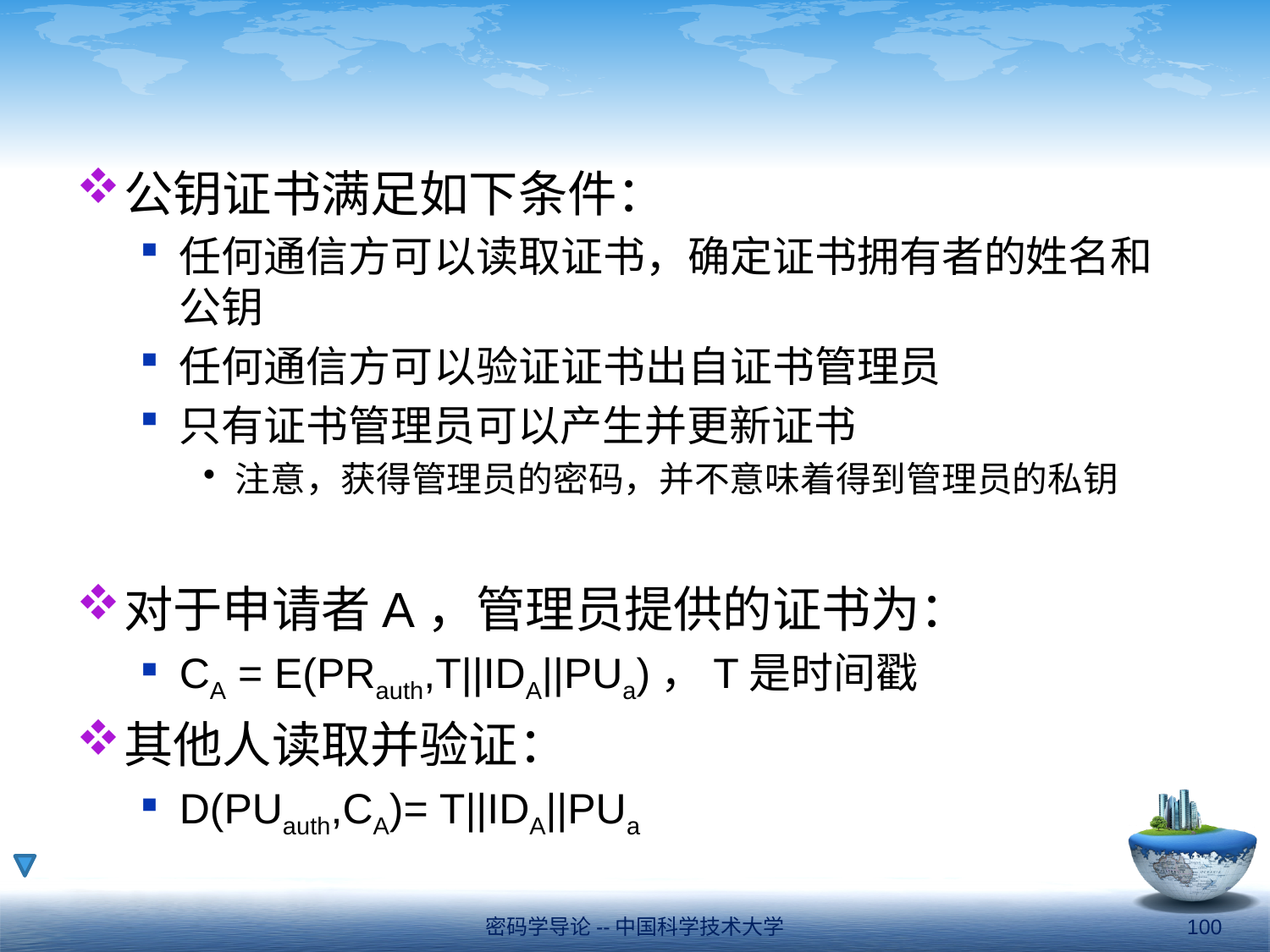

#
公钥证书满足如下条件：
任何通信方可以读取证书，确定证书拥有者的姓名和公钥
任何通信方可以验证证书出自证书管理员
只有证书管理员可以产生并更新证书
注意，获得管理员的密码，并不意味着得到管理员的私钥

对于申请者A，管理员提供的证书为：
CA = E(PRauth,T||IDA||PUa)，T是时间戳
其他人读取并验证：
D(PUauth,CA)= T||IDA||PUa

密码学导论--中国科学技术大学
100